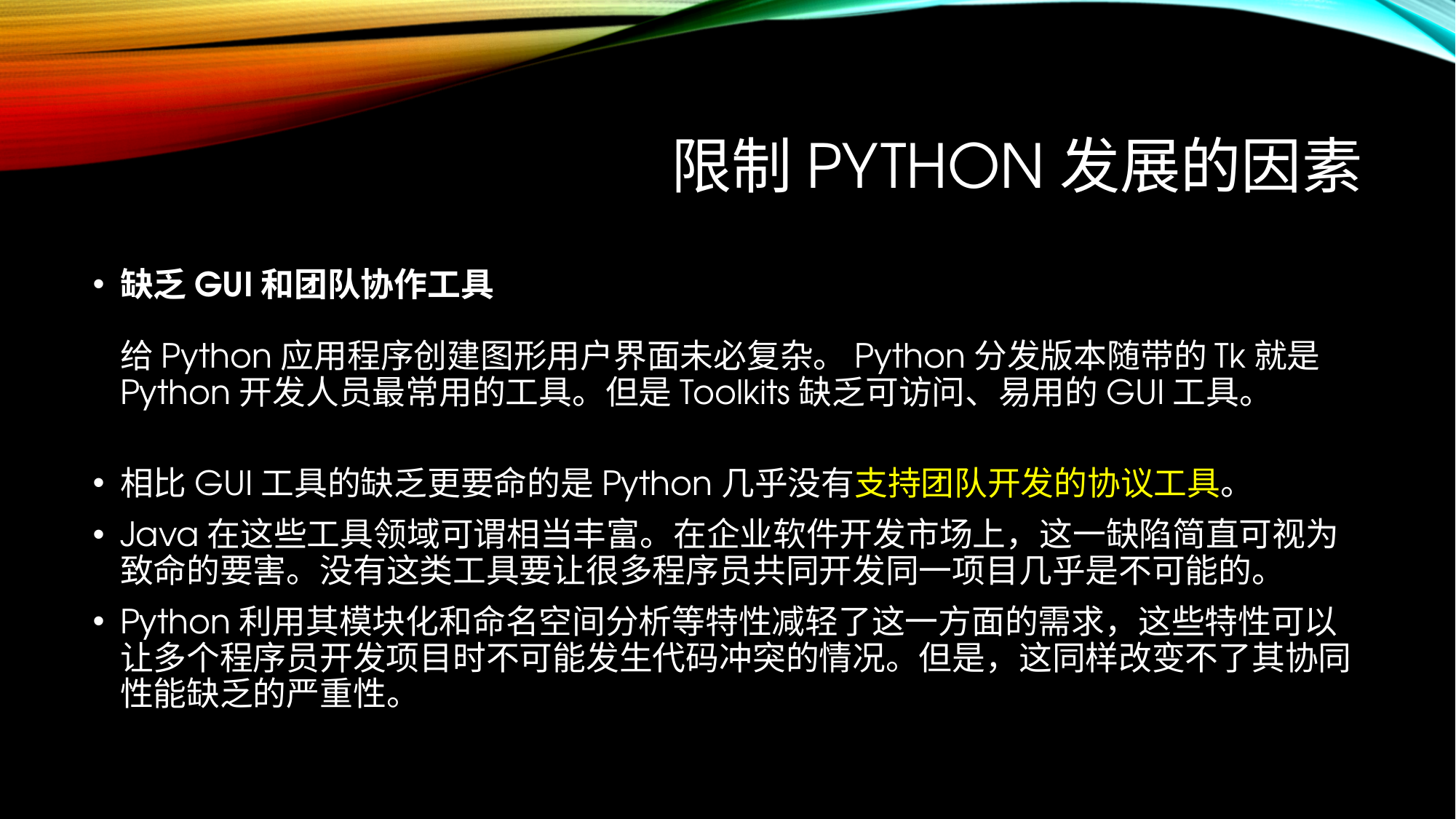

# 限制Python发展的因素
缺乏GUI和团队协作工具
给Python应用程序创建图形用户界面未必复杂。Python分发版本随带的Tk就是Python开发人员最常用的工具。但是Toolkits缺乏可访问、易用的GUI工具。
相比GUI工具的缺乏更要命的是Python几乎没有支持团队开发的协议工具。
Java在这些工具领域可谓相当丰富。在企业软件开发市场上，这一缺陷简直可视为致命的要害。没有这类工具要让很多程序员共同开发同一项目几乎是不可能的。
Python利用其模块化和命名空间分析等特性减轻了这一方面的需求，这些特性可以让多个程序员开发项目时不可能发生代码冲突的情况。但是，这同样改变不了其协同性能缺乏的严重性。